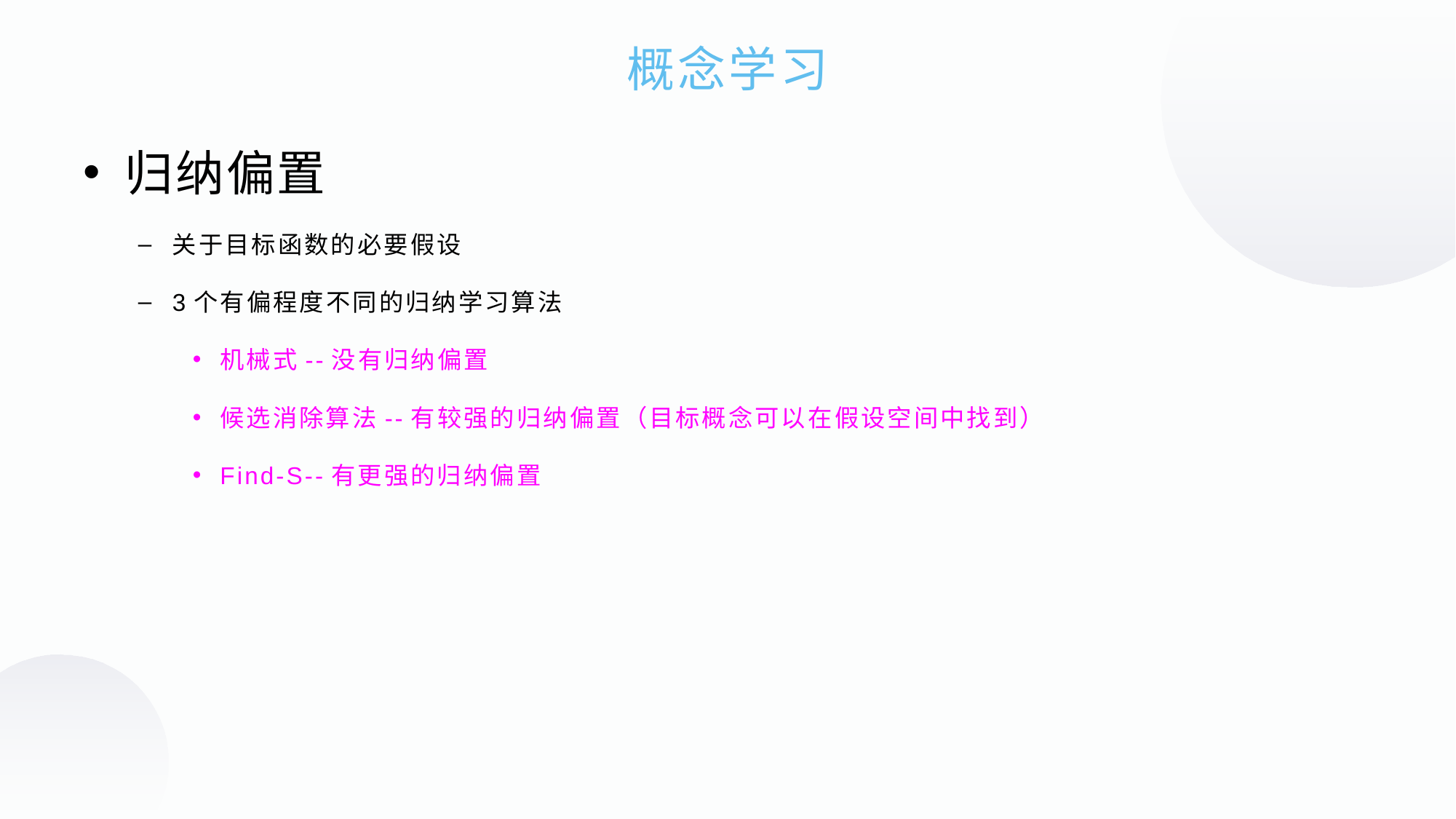

概念学习
归纳偏置
关于目标函数的必要假设
3个有偏程度不同的归纳学习算法
机械式--没有归纳偏置
候选消除算法--有较强的归纳偏置（目标概念可以在假设空间中找到）
Find-S--有更强的归纳偏置